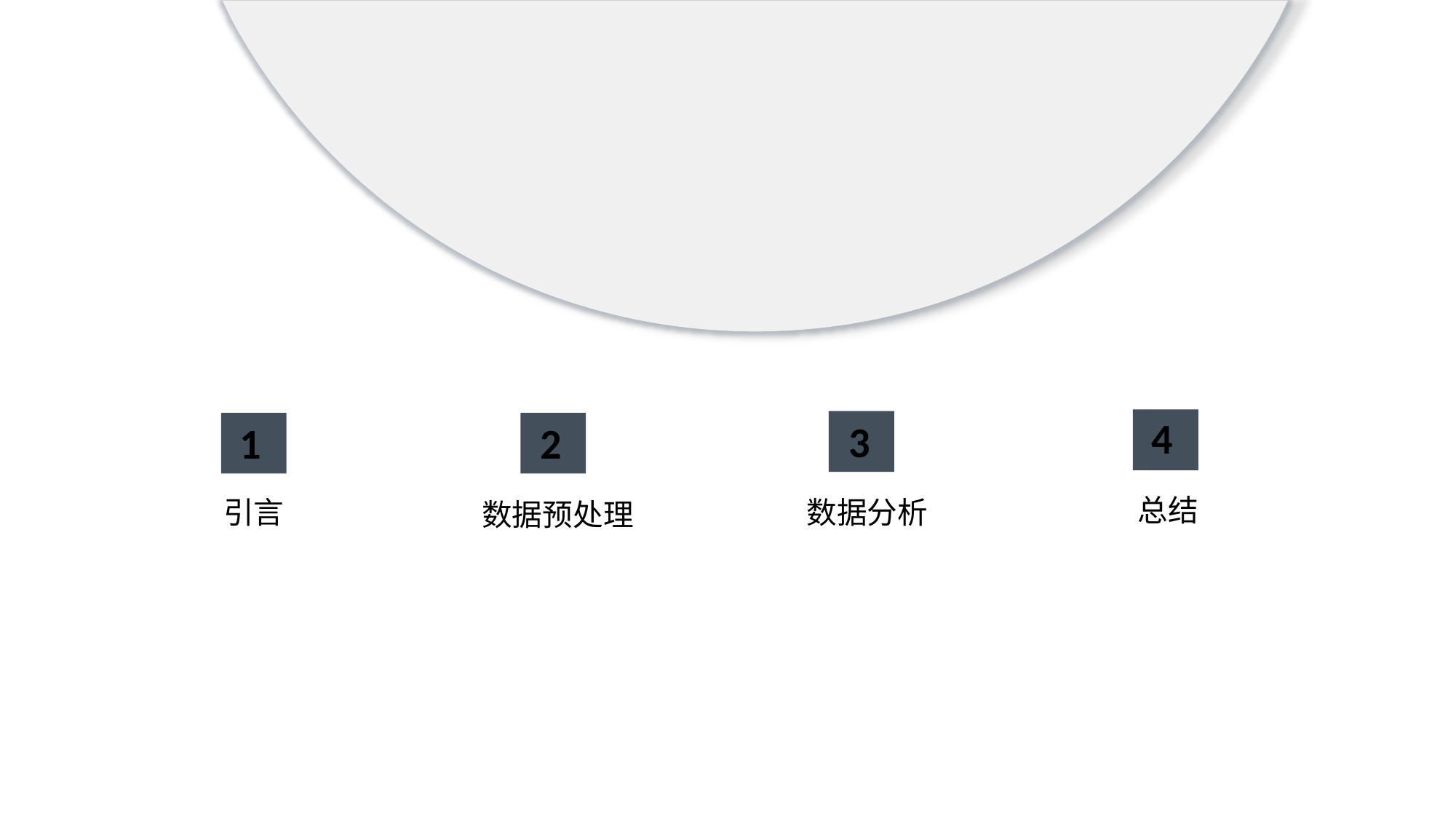

4

总结
3

数据分析
1

引言

2

数据预处理